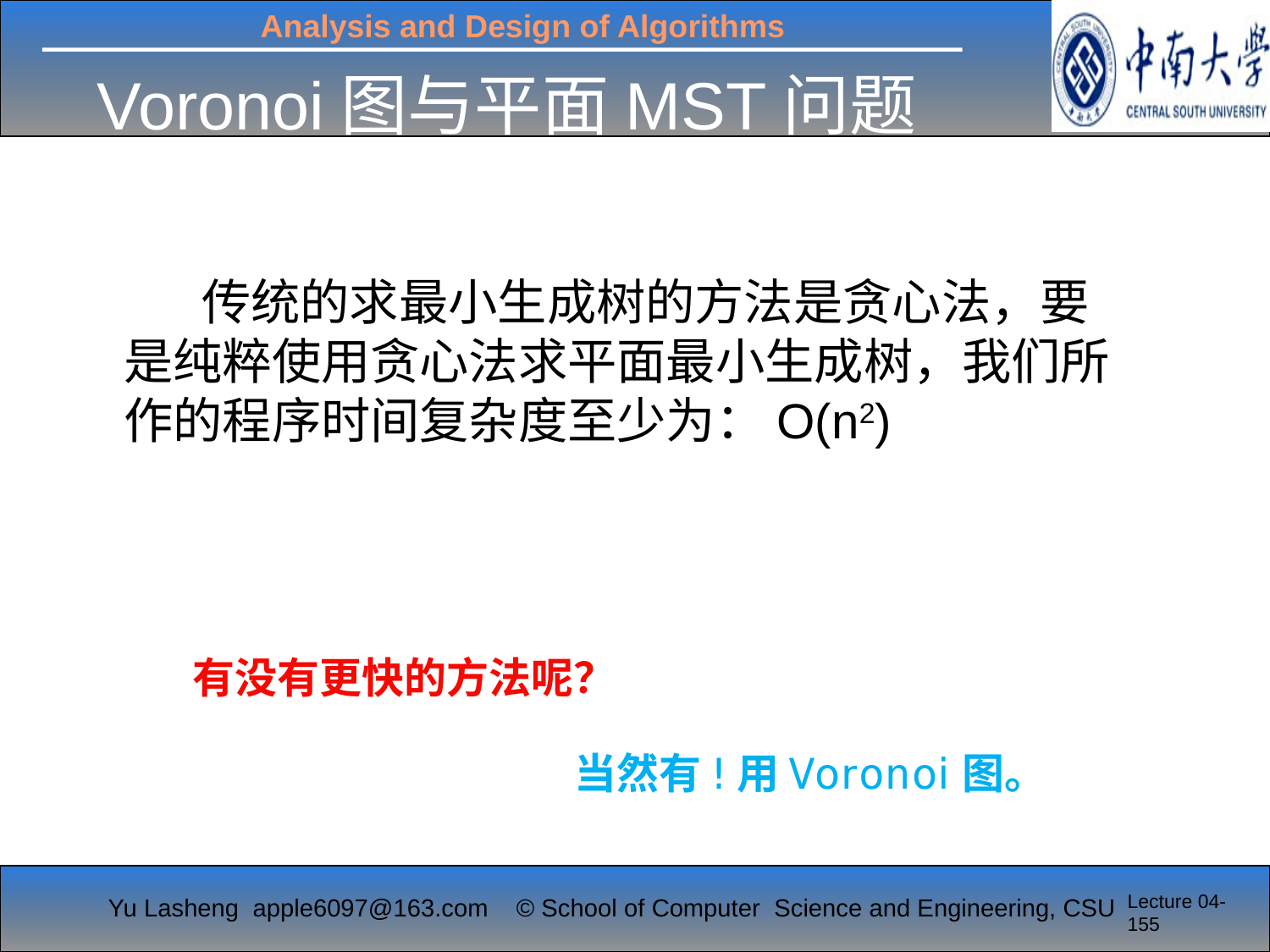

# Voronoi图与平面MST问题
	      传统的求最小生成树的方法是贪心法，要是纯粹使用贪心法求平面最小生成树，我们所作的程序时间复杂度至少为：O(n2)
有没有更快的方法呢？
当然有!用Voronoi图。
Lecture 04-155